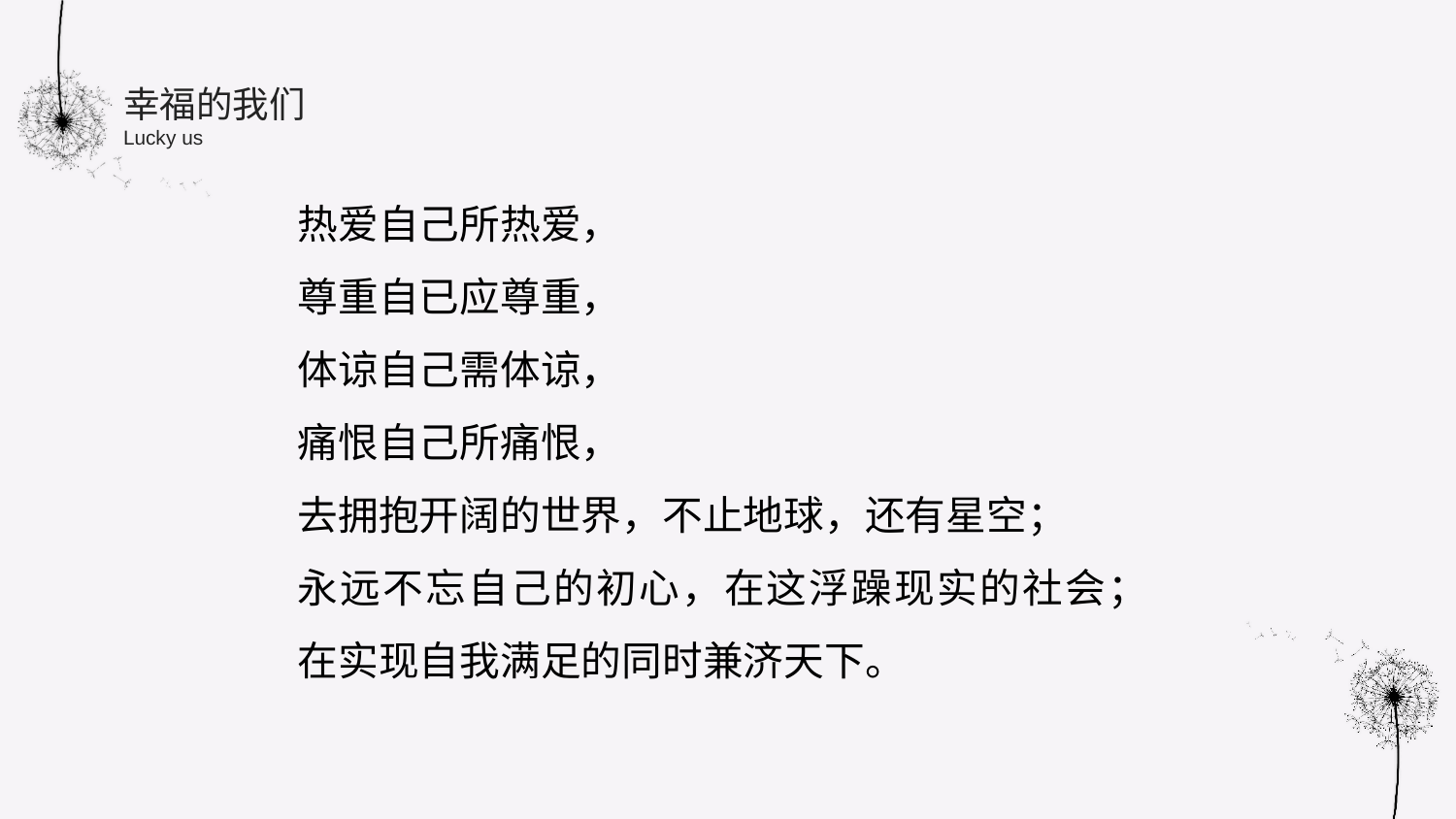

幸福的我们
Lucky us
热爱自己所热爱，
尊重自已应尊重，
体谅自己需体谅，
痛恨自己所痛恨，
去拥抱开阔的世界，不止地球，还有星空；
永远不忘自己的初心，在这浮躁现实的社会；
在实现自我满足的同时兼济天下。